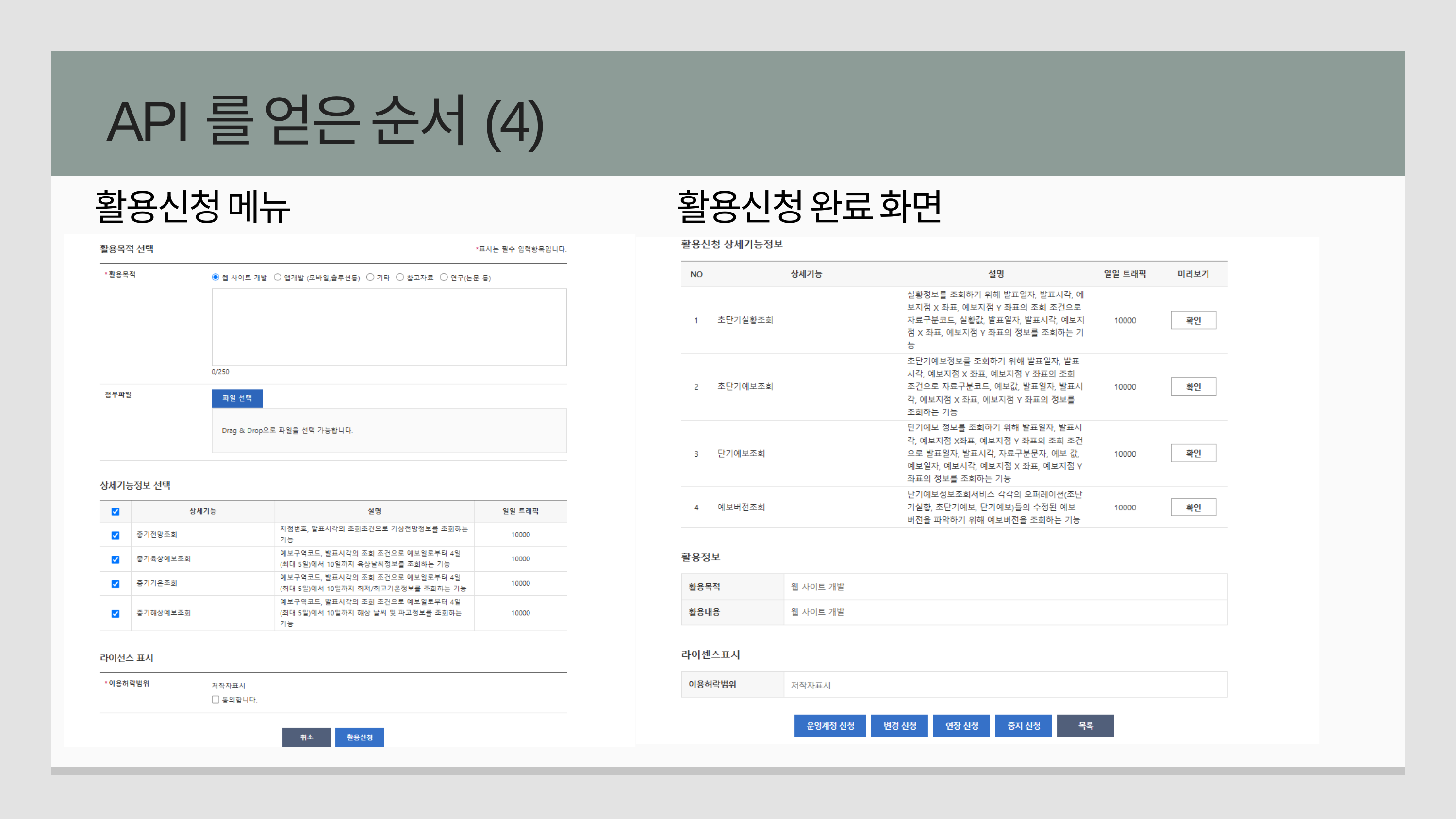

API를 얻은 순서(4)
활용신청 메뉴
활용신청 완료 화면